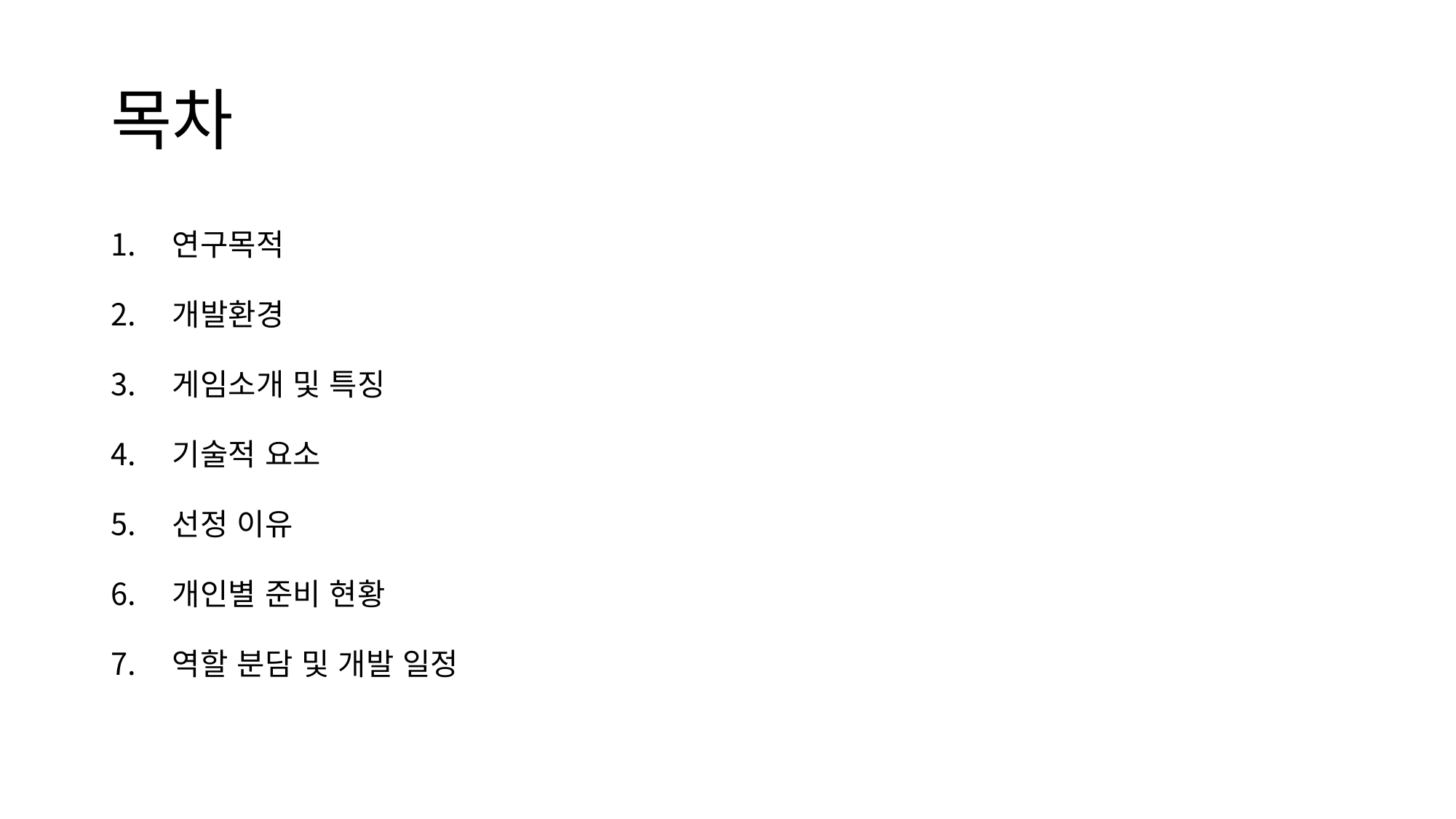

# 목차
연구목적
개발환경
게임소개 및 특징
기술적 요소
선정 이유
개인별 준비 현황
역할 분담 및 개발 일정